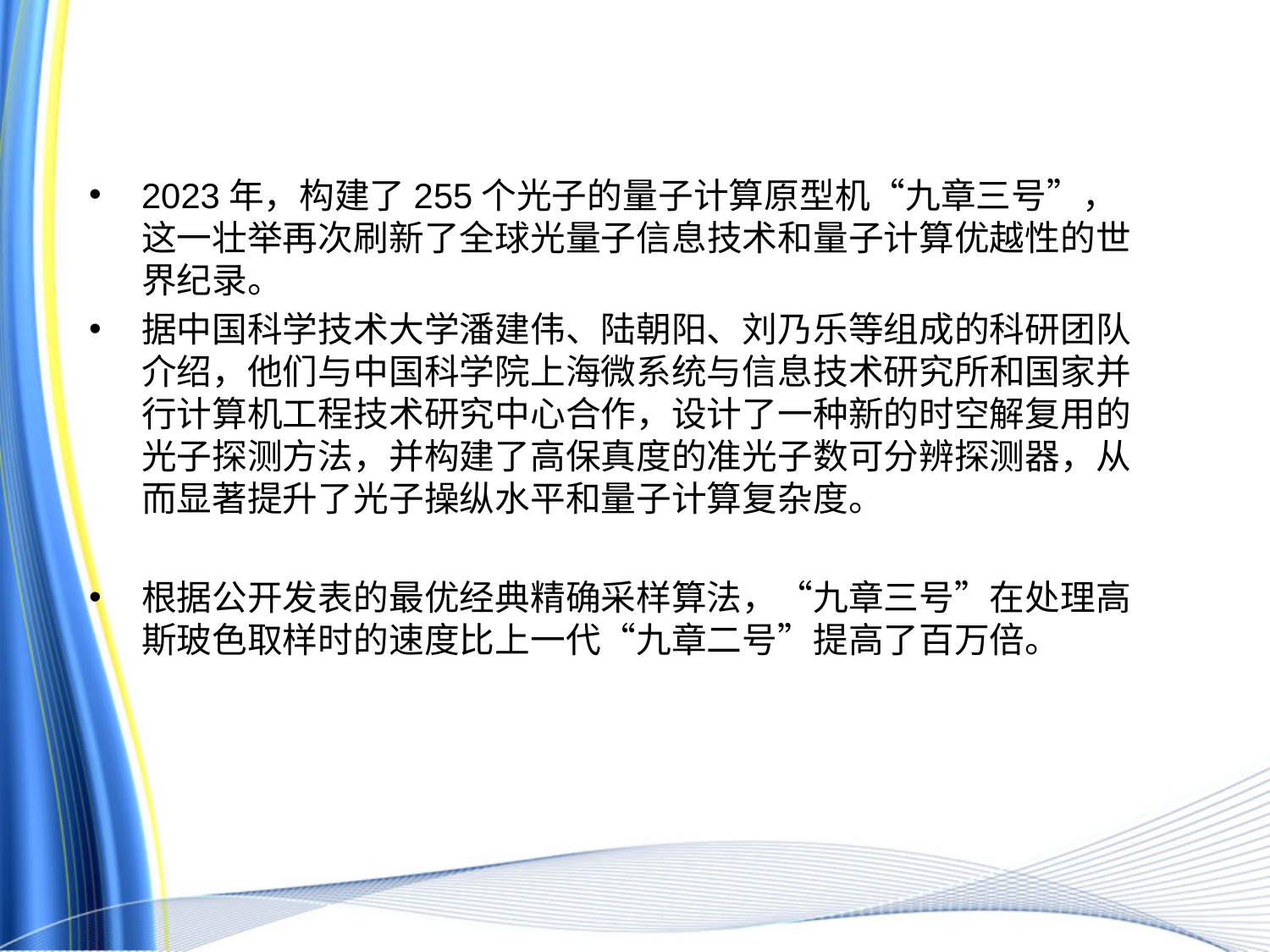

2023年，构建了255个光子的量子计算原型机“九章三号”，这一壮举再次刷新了全球光量子信息技术和量子计算优越性的世界纪录。
据中国科学技术大学潘建伟、陆朝阳、刘乃乐等组成的科研团队介绍，他们与中国科学院上海微系统与信息技术研究所和国家并行计算机工程技术研究中心合作，设计了一种新的时空解复用的光子探测方法，并构建了高保真度的准光子数可分辨探测器，从而显著提升了光子操纵水平和量子计算复杂度。

根据公开发表的最优经典精确采样算法，“九章三号”在处理高斯玻色取样时的速度比上一代“九章二号”提高了百万倍。